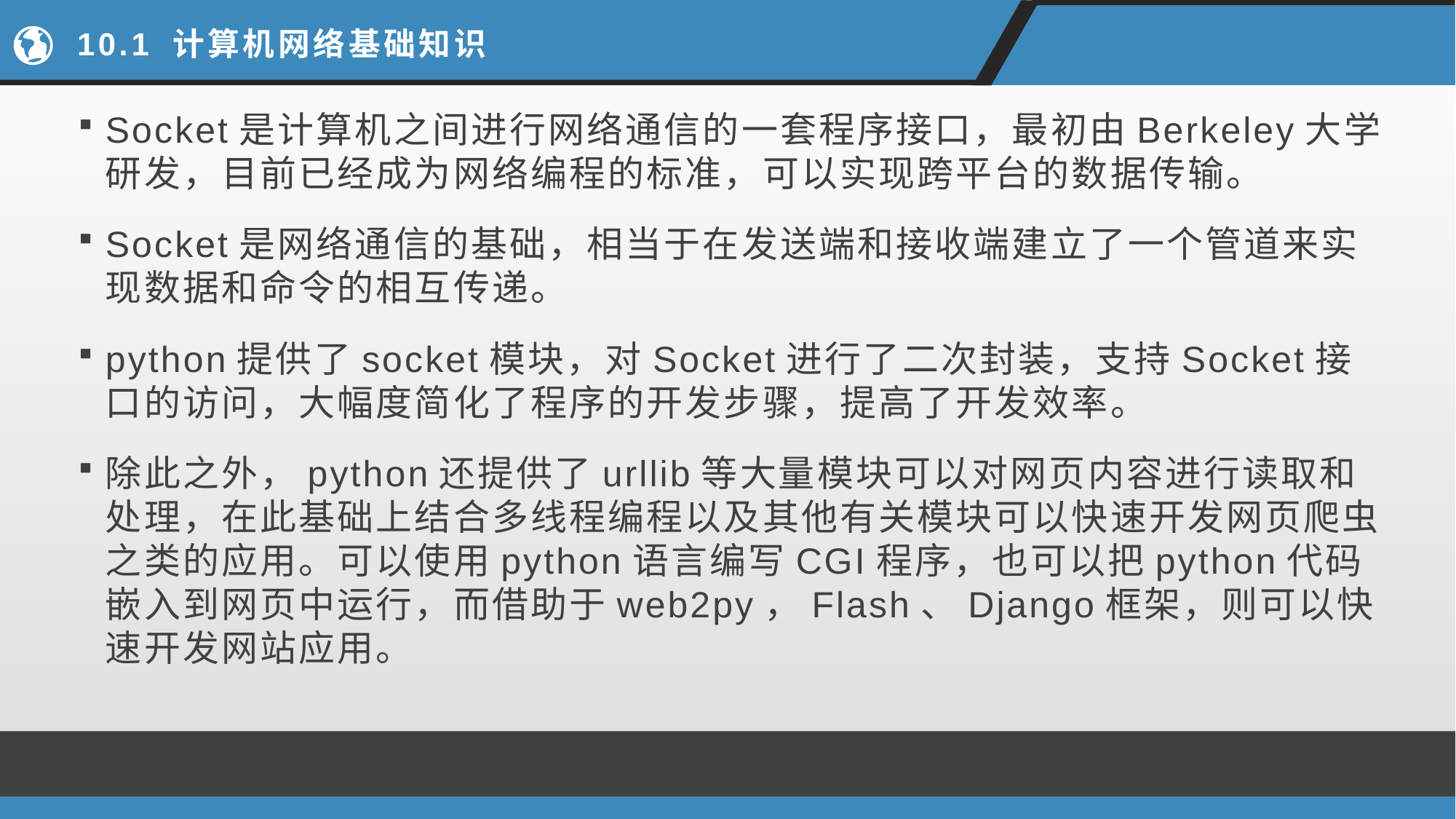

# 10.1 计算机网络基础知识

Socket是计算机之间进行网络通信的一套程序接口，最初由Berkeley大学研发，目前已经成为网络编程的标准，可以实现跨平台的数据传输。
Socket是网络通信的基础，相当于在发送端和接收端建立了一个管道来实现数据和命令的相互传递。
python提供了socket模块，对Socket进行了二次封装，支持Socket接口的访问，大幅度简化了程序的开发步骤，提高了开发效率。
除此之外，python还提供了urllib等大量模块可以对网页内容进行读取和处理，在此基础上结合多线程编程以及其他有关模块可以快速开发网页爬虫之类的应用。可以使用python语言编写CGI程序，也可以把python代码嵌入到网页中运行，而借助于web2py，Flash、Django框架，则可以快速开发网站应用。